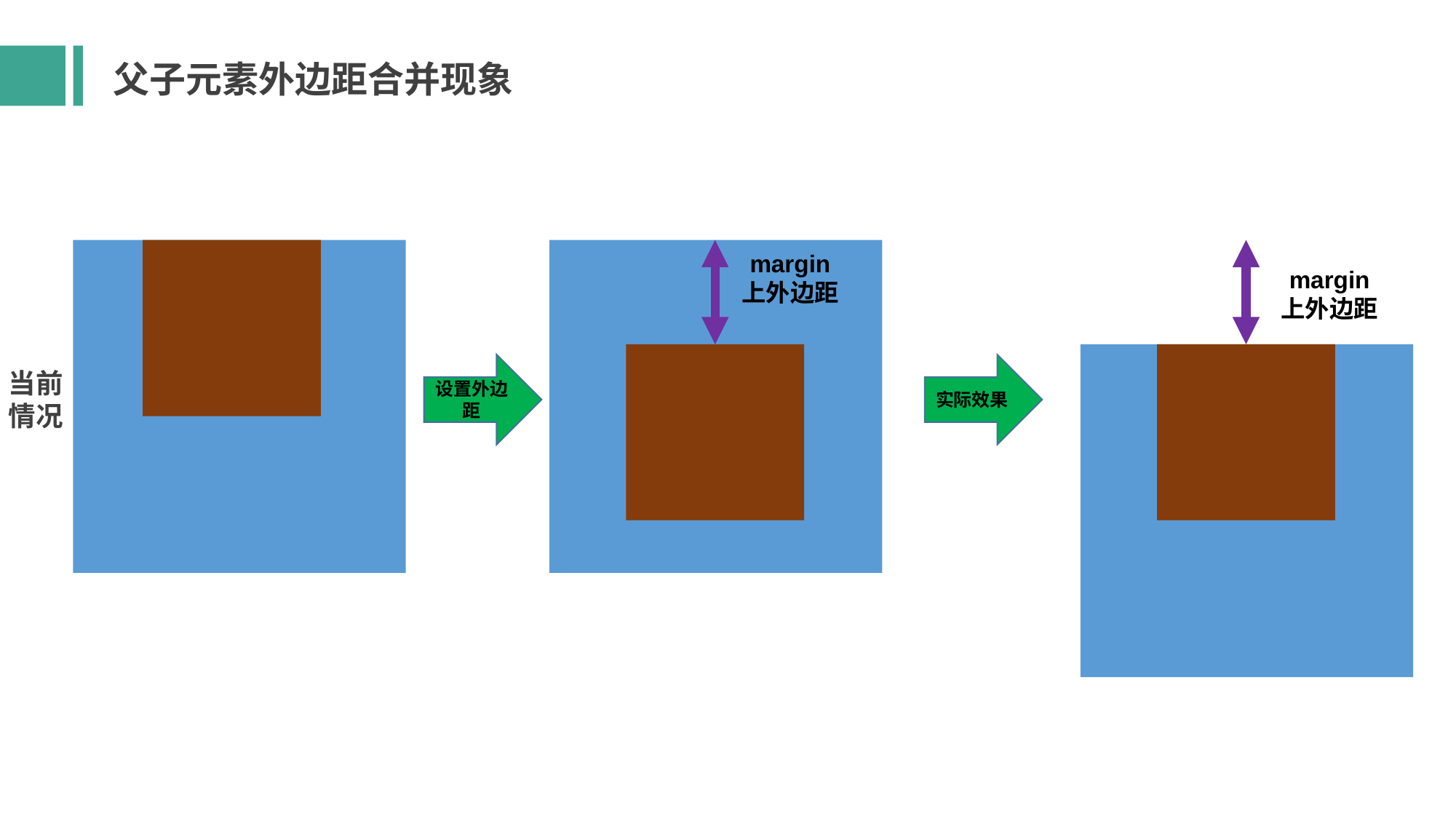

父子元素外边距合并现象

margin
上外边距
margin
上外边距

设置外边距
实际效果
当前情况